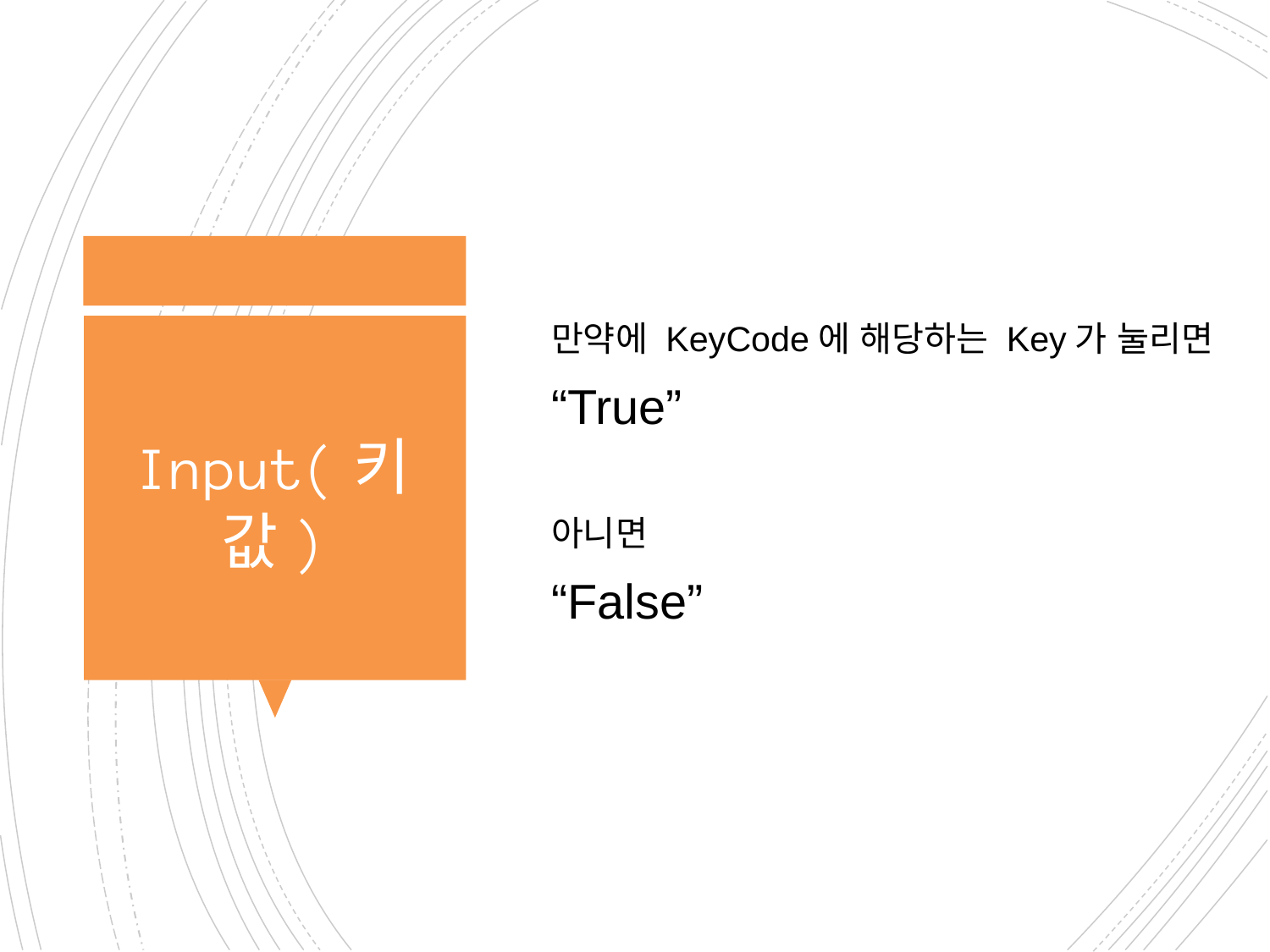

만약에 KeyCode에 해당하는 Key가 눌리면
“True”

아니면
“False”
# Input(키값)